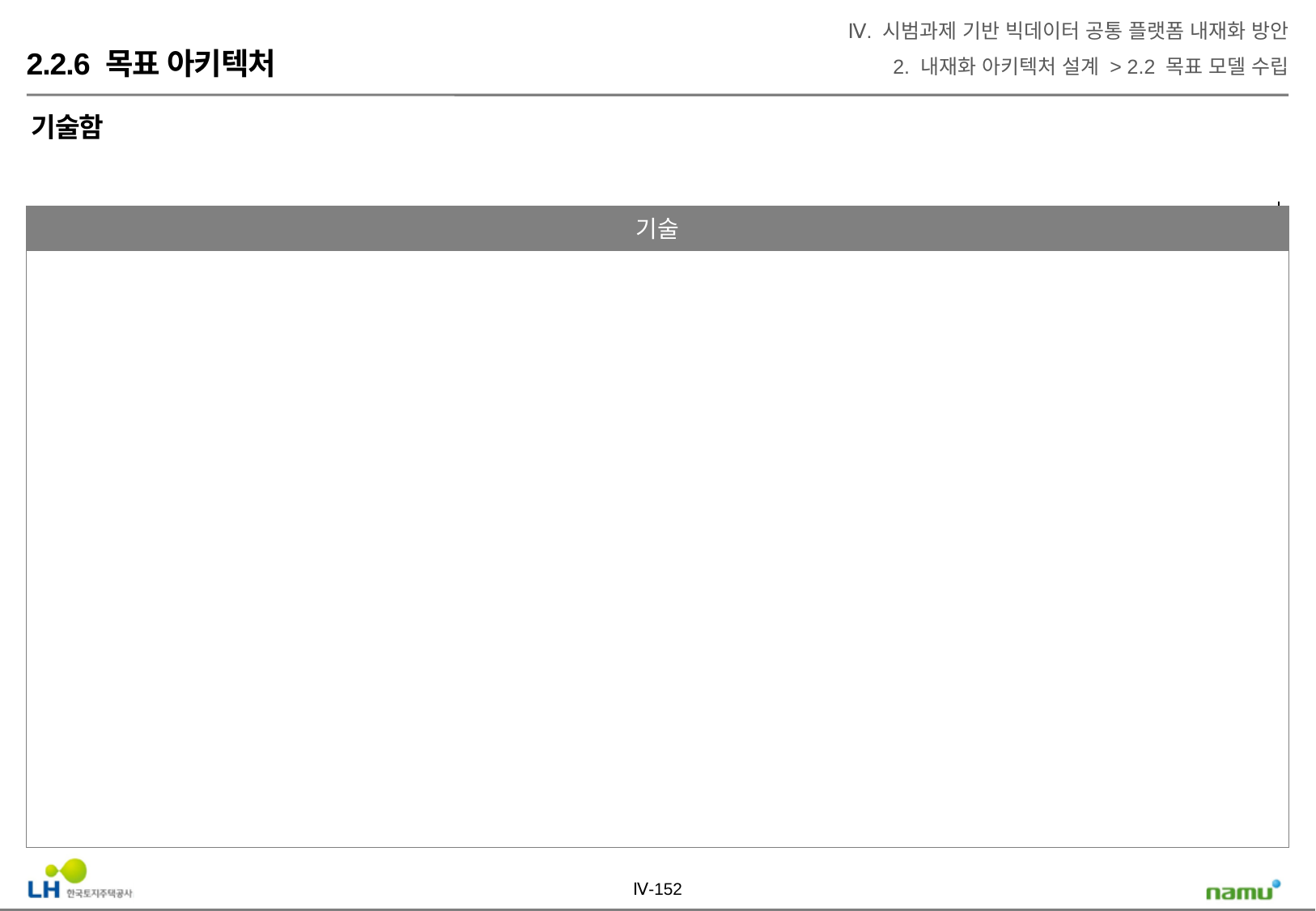

Ⅳ. 시범과제 기반 빅데이터 공통 플랫폼 내재화 방안
2. 내재화 아키텍처 설계 > 2.2 목표 모델 수립
2.2.6 목표 아키텍처
기술함
기술